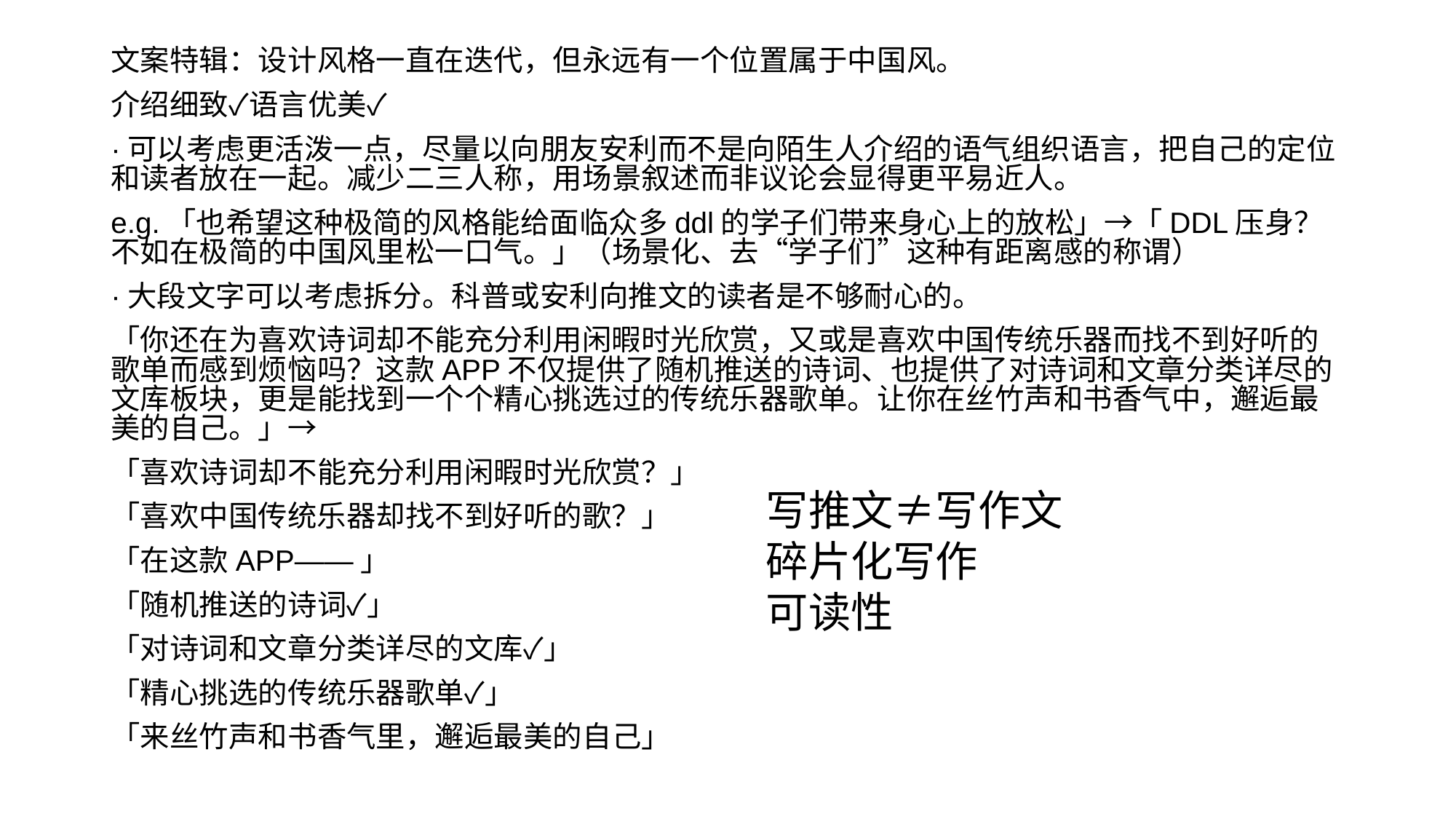

文案特辑：设计风格一直在迭代，但永远有一个位置属于中国风。
介绍细致✓语言优美✓
·可以考虑更活泼一点，尽量以向朋友安利而不是向陌生人介绍的语气组织语言，把自己的定位和读者放在一起。减少二三人称，用场景叙述而非议论会显得更平易近人。
e.g.「也希望这种极简的风格能给面临众多ddl的学子们带来身心上的放松」→「DDL压身？不如在极简的中国风里松一口气。」（场景化、去“学子们”这种有距离感的称谓）
·大段文字可以考虑拆分。科普或安利向推文的读者是不够耐心的。
「你还在为喜欢诗词却不能充分利用闲暇时光欣赏，又或是喜欢中国传统乐器而找不到好听的歌单而感到烦恼吗？这款APP不仅提供了随机推送的诗词、也提供了对诗词和文章分类详尽的文库板块，更是能找到一个个精心挑选过的传统乐器歌单。让你在丝竹声和书香气中，邂逅最美的自己。」→
「喜欢诗词却不能充分利用闲暇时光欣赏？」
「喜欢中国传统乐器却找不到好听的歌？」
「在这款APP——」
「随机推送的诗词✓」
「对诗词和文章分类详尽的文库✓」
「精心挑选的传统乐器歌单✓」
「来丝竹声和书香气里，邂逅最美的自己」
写推文≠写作文
碎片化写作
可读性